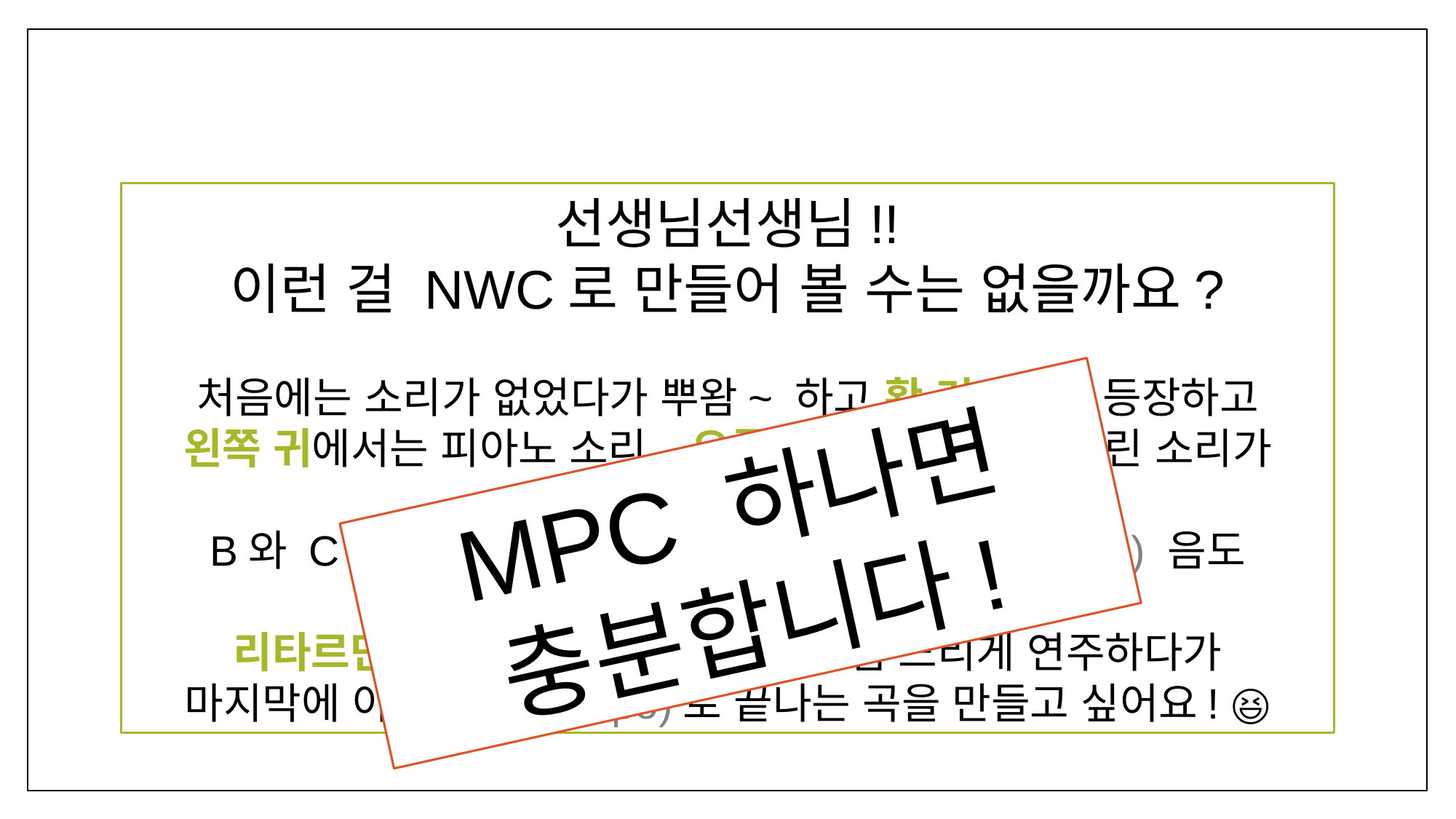

선생님선생님!!
이런 걸 NWC로 만들어 볼 수는 없을까요?

처음에는 소리가 없었다가 뿌왐~ 하고 확 커지면서 등장하고
왼쪽 귀에서는 피아노 소리, 오른쪽 귀에서는 바이올린 소리가 들리고
B와 C의 중간 정도 되는, 반의 반 올림(half sharp) 음도 등장하고
리타르단도(ritardando) 넣어서 점점 느리게 연주하다가
마지막에 아 템포(a tempo)로 끝나는 곡을 만들고 싶어요! 😆
MPC 하나면 충분합니다!